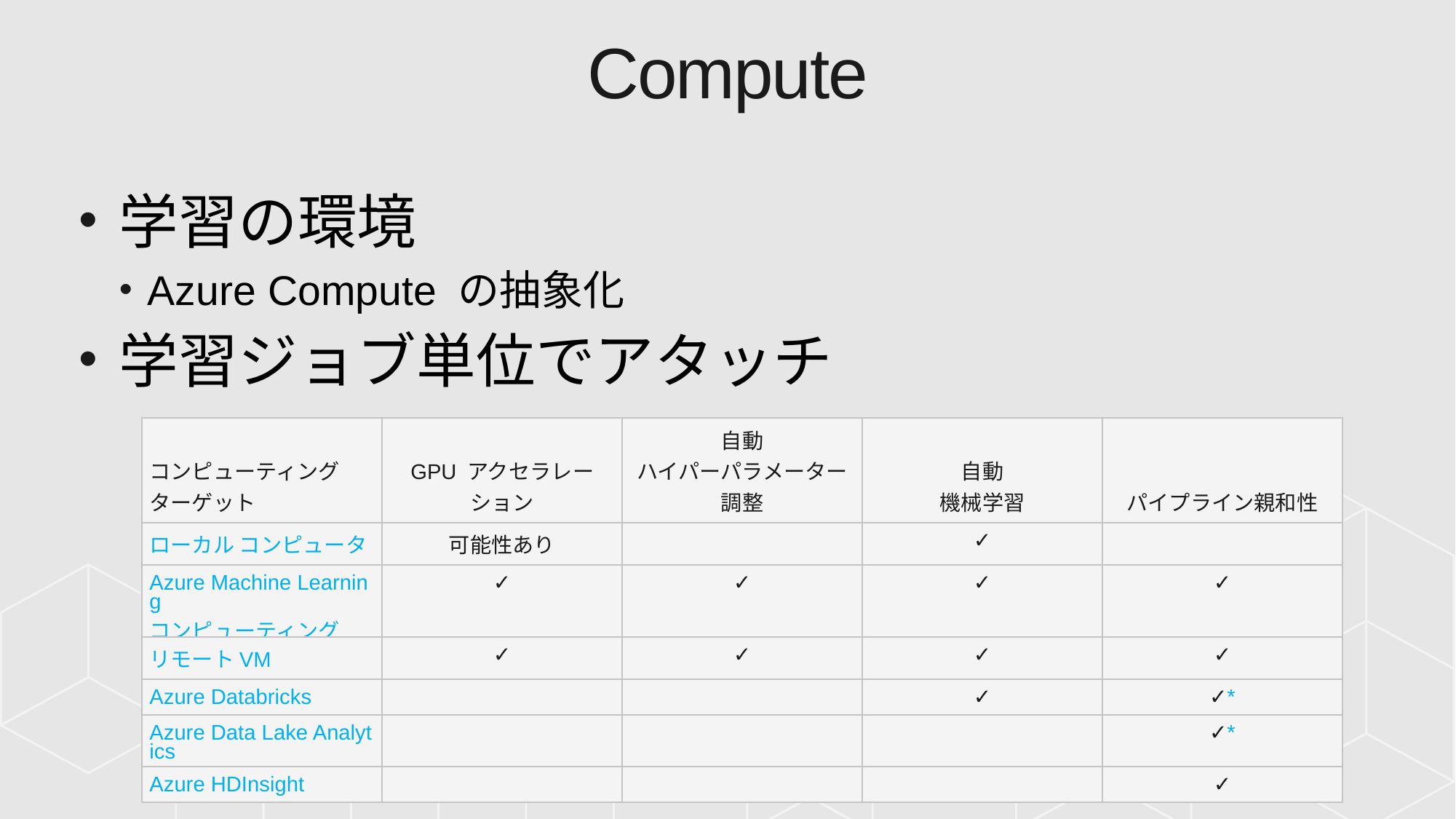

# Compute
学習の環境
Azure Compute の抽象化
学習ジョブ単位でアタッチ
| コンピューティング ターゲット | GPU アクセラレーション | 自動 ハイパーパラメーター調整 | 自動 機械学習 | パイプライン親和性 |
| --- | --- | --- | --- | --- |
| ローカル コンピューター | 可能性あり |  | ✓ |  |
| Azure Machine Learning コンピューティング | ✓ | ✓ | ✓ | ✓ |
| リモート VM | ✓ | ✓ | ✓ | ✓ |
| Azure Databricks |  |  | ✓ | ✓\* |
| Azure Data Lake Analytics |  |  |  | ✓\* |
| Azure HDInsight |  |  |  | ✓ |